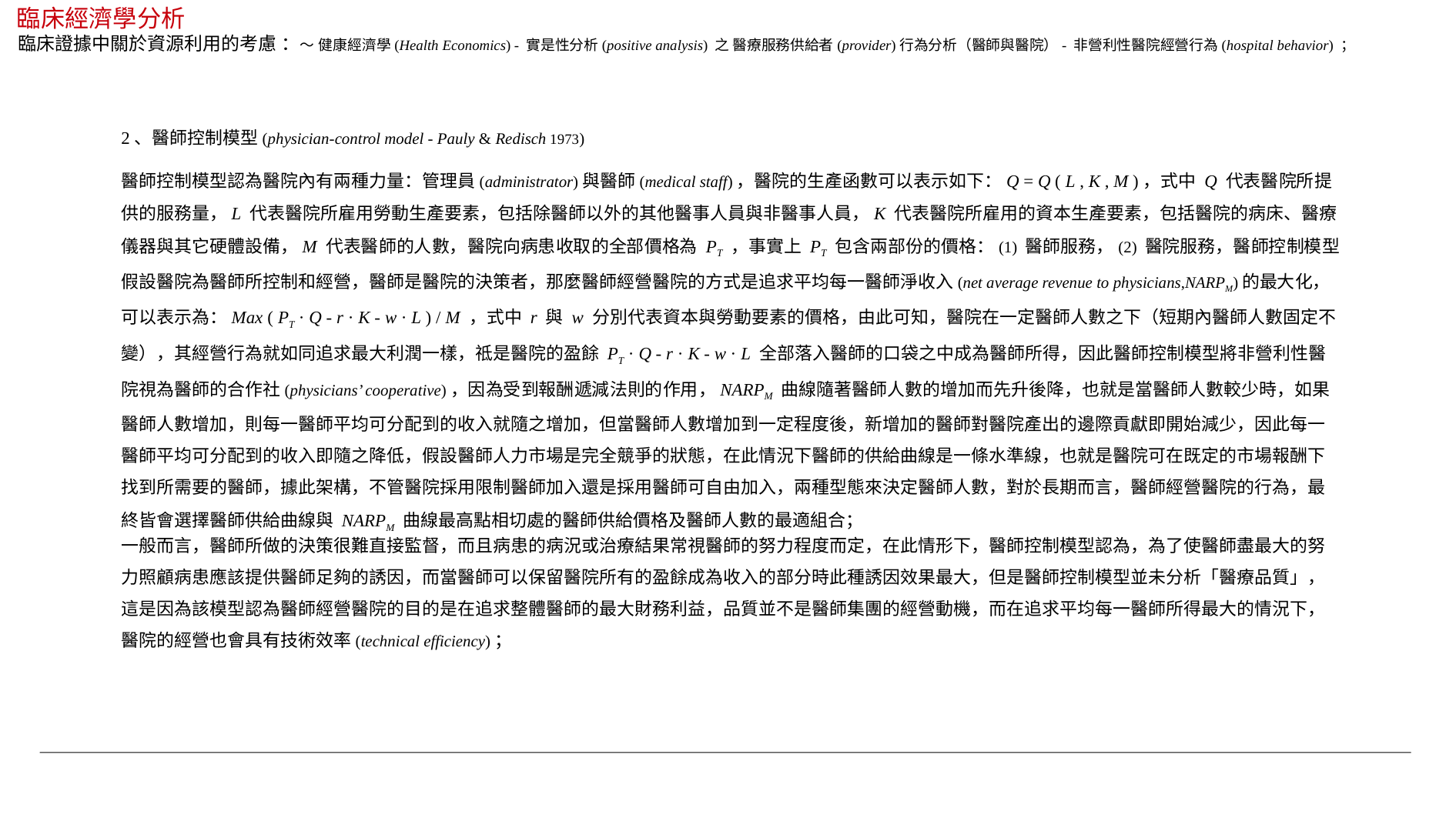

臨床經濟學分析
臨床證據中關於資源利用的考慮 ：～ 健康經濟學(Health Economics) - 實是性分析(positive analysis) 之 醫療服務供給者(provider)行為分析（醫師與醫院）- 非營利性醫院經營行為(hospital behavior) ；
2、醫師控制模型(physician-control model - Pauly & Redisch 1973)
醫師控制模型認為醫院內有兩種力量：管理員(administrator)與醫師(medical staff)，醫院的生產函數可以表示如下：Q = Q ( L , K , M )，式中 Q 代表醫院所提供的服務量，L 代表醫院所雇用勞動生產要素，包括除醫師以外的其他醫事人員與非醫事人員，K 代表醫院所雇用的資本生產要素，包括醫院的病床、醫療儀器與其它硬體設備，M 代表醫師的人數，醫院向病患收取的全部價格為 PT ，事實上 PT 包含兩部份的價格：(1) 醫師服務，(2) 醫院服務，醫師控制模型假設醫院為醫師所控制和經營，醫師是醫院的決策者，那麼醫師經營醫院的方式是追求平均每一醫師淨收入(net average revenue to physicians,NARPM)的最大化，可以表示為：Max ( PT · Q - r · K - w · L ) / M ，式中 r 與 w 分別代表資本與勞動要素的價格，由此可知，醫院在一定醫師人數之下（短期內醫師人數固定不變），其經營行為就如同追求最大利潤一樣，祗是醫院的盈餘 PT · Q - r · K - w · L 全部落入醫師的口袋之中成為醫師所得，因此醫師控制模型將非營利性醫院視為醫師的合作社(physicians’ cooperative)，因為受到報酬遞減法則的作用，NARPM 曲線隨著醫師人數的增加而先升後降，也就是當醫師人數較少時，如果醫師人數增加，則每一醫師平均可分配到的收入就隨之增加，但當醫師人數增加到一定程度後，新增加的醫師對醫院產出的邊際貢獻即開始減少，因此每一醫師平均可分配到的收入即隨之降低，假設醫師人力市場是完全競爭的狀態，在此情況下醫師的供給曲線是一條水準線，也就是醫院可在既定的市場報酬下找到所需要的醫師，據此架構，不管醫院採用限制醫師加入還是採用醫師可自由加入，兩種型態來決定醫師人數，對於長期而言，醫師經營醫院的行為，最終皆會選擇醫師供給曲線與 NARPM 曲線最高點相切處的醫師供給價格及醫師人數的最適組合；
一般而言，醫師所做的決策很難直接監督，而且病患的病況或治療結果常視醫師的努力程度而定，在此情形下，醫師控制模型認為，為了使醫師盡最大的努力照顧病患應該提供醫師足夠的誘因，而當醫師可以保留醫院所有的盈餘成為收入的部分時此種誘因效果最大，但是醫師控制模型並未分析「醫療品質」，這是因為該模型認為醫師經營醫院的目的是在追求整體醫師的最大財務利益，品質並不是醫師集團的經營動機，而在追求平均每一醫師所得最大的情況下，醫院的經營也會具有技術效率(technical efficiency)；